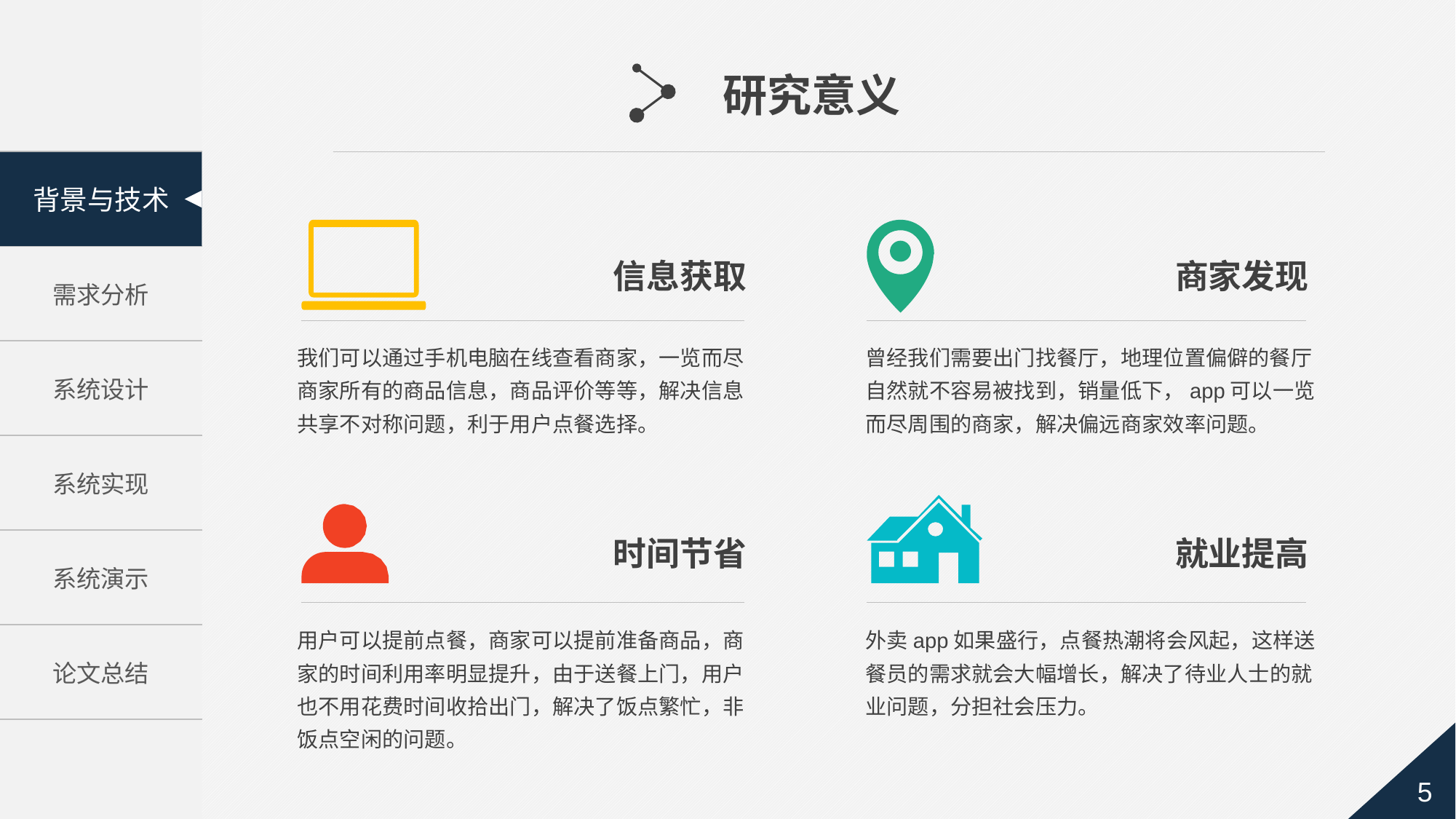

研究意义

信息获取
商家发现
我们可以通过手机电脑在线查看商家，一览而尽商家所有的商品信息，商品评价等等，解决信息共享不对称问题，利于用户点餐选择。
曾经我们需要出门找餐厅，地理位置偏僻的餐厅自然就不容易被找到，销量低下，app可以一览而尽周围的商家，解决偏远商家效率问题。

时间节省
就业提高
用户可以提前点餐，商家可以提前准备商品，商家的时间利用率明显提升，由于送餐上门，用户也不用花费时间收拾出门，解决了饭点繁忙，非饭点空闲的问题。
外卖app如果盛行，点餐热潮将会风起，这样送餐员的需求就会大幅增长，解决了待业人士的就业问题，分担社会压力。